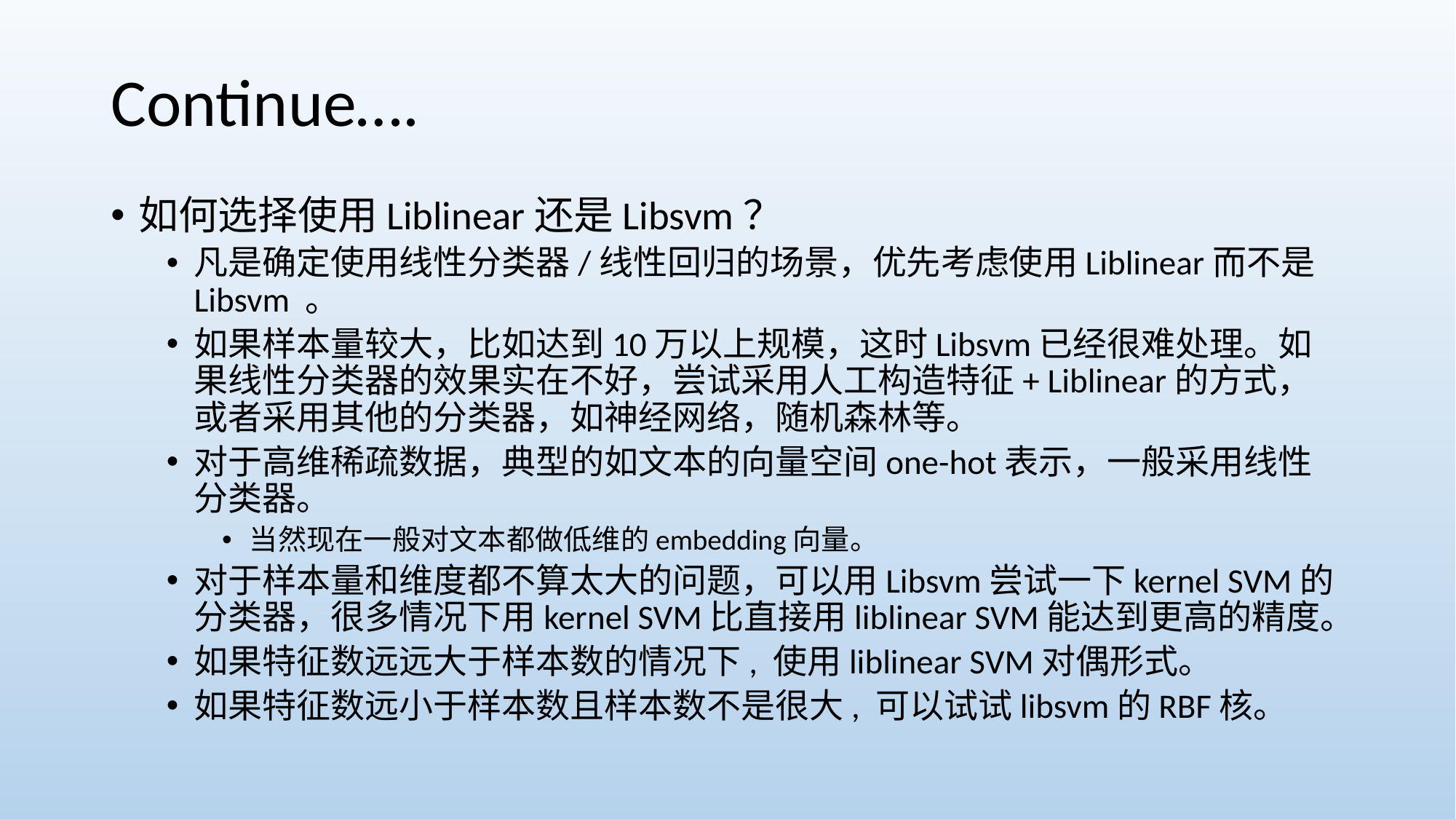

# Continue….
如何选择使用Liblinear还是Libsvm？
凡是确定使用线性分类器/线性回归的场景，优先考虑使用Liblinear而不是Libsvm 。
如果样本量较大，比如达到10万以上规模，这时Libsvm已经很难处理。如果线性分类器的效果实在不好，尝试采用人工构造特征+ Liblinear的方式，或者采用其他的分类器，如神经网络，随机森林等。
对于高维稀疏数据，典型的如文本的向量空间one-hot表示，一般采用线性分类器。
当然现在一般对文本都做低维的embedding向量。
对于样本量和维度都不算太大的问题，可以用Libsvm尝试一下kernel SVM的分类器，很多情况下用kernel SVM比直接用liblinear SVM能达到更高的精度。
如果特征数远远大于样本数的情况下, 使用liblinear SVM对偶形式。
如果特征数远小于样本数且样本数不是很大, 可以试试libsvm的RBF核。